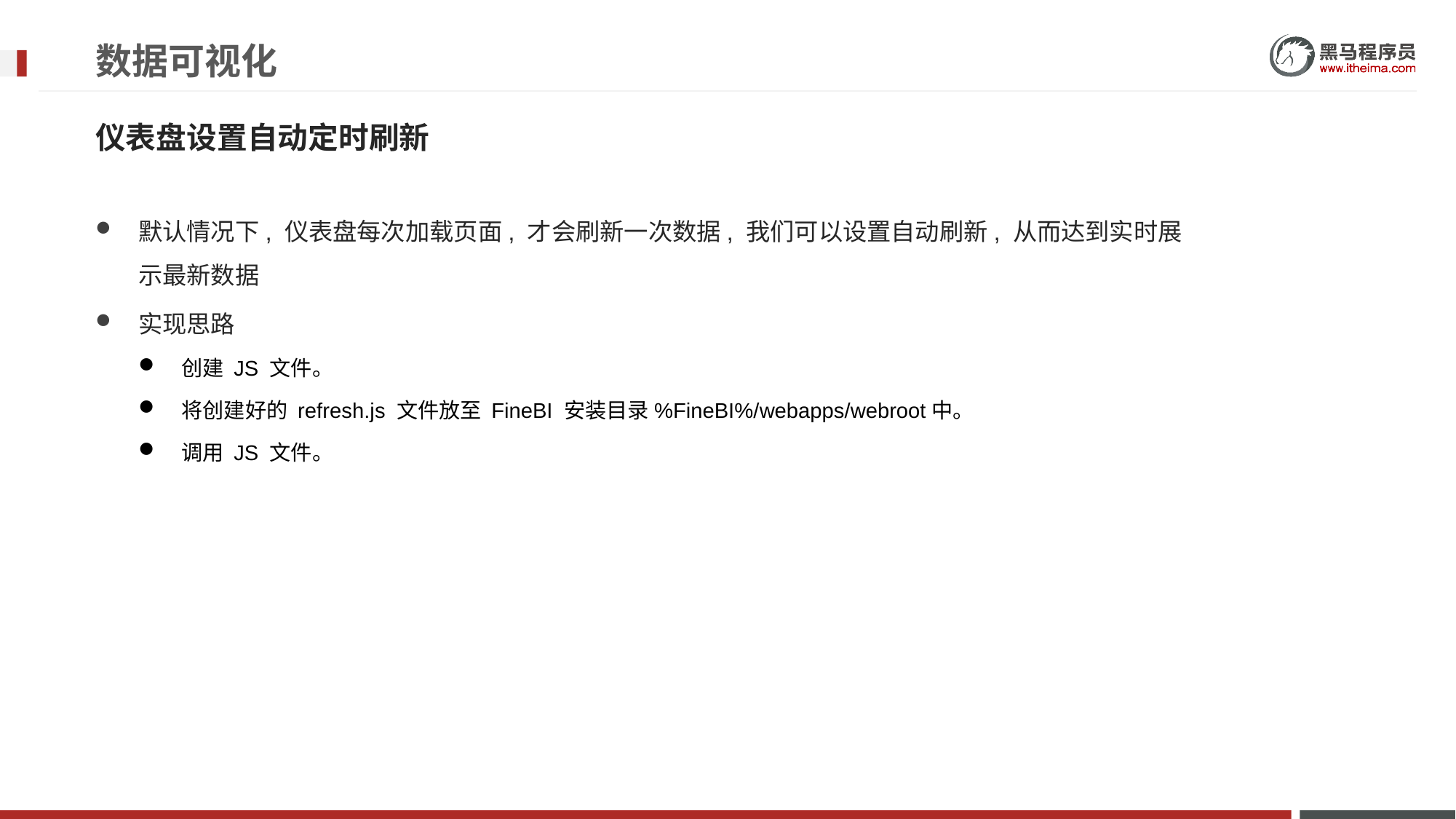

# 数据可视化
仪表盘设置自动定时刷新
默认情况下, 仪表盘每次加载页面, 才会刷新一次数据, 我们可以设置自动刷新, 从而达到实时展示最新数据
实现思路
创建 JS 文件。
将创建好的 refresh.js 文件放至 FineBI 安装目录%FineBI%/webapps/webroot中。
调用 JS 文件。